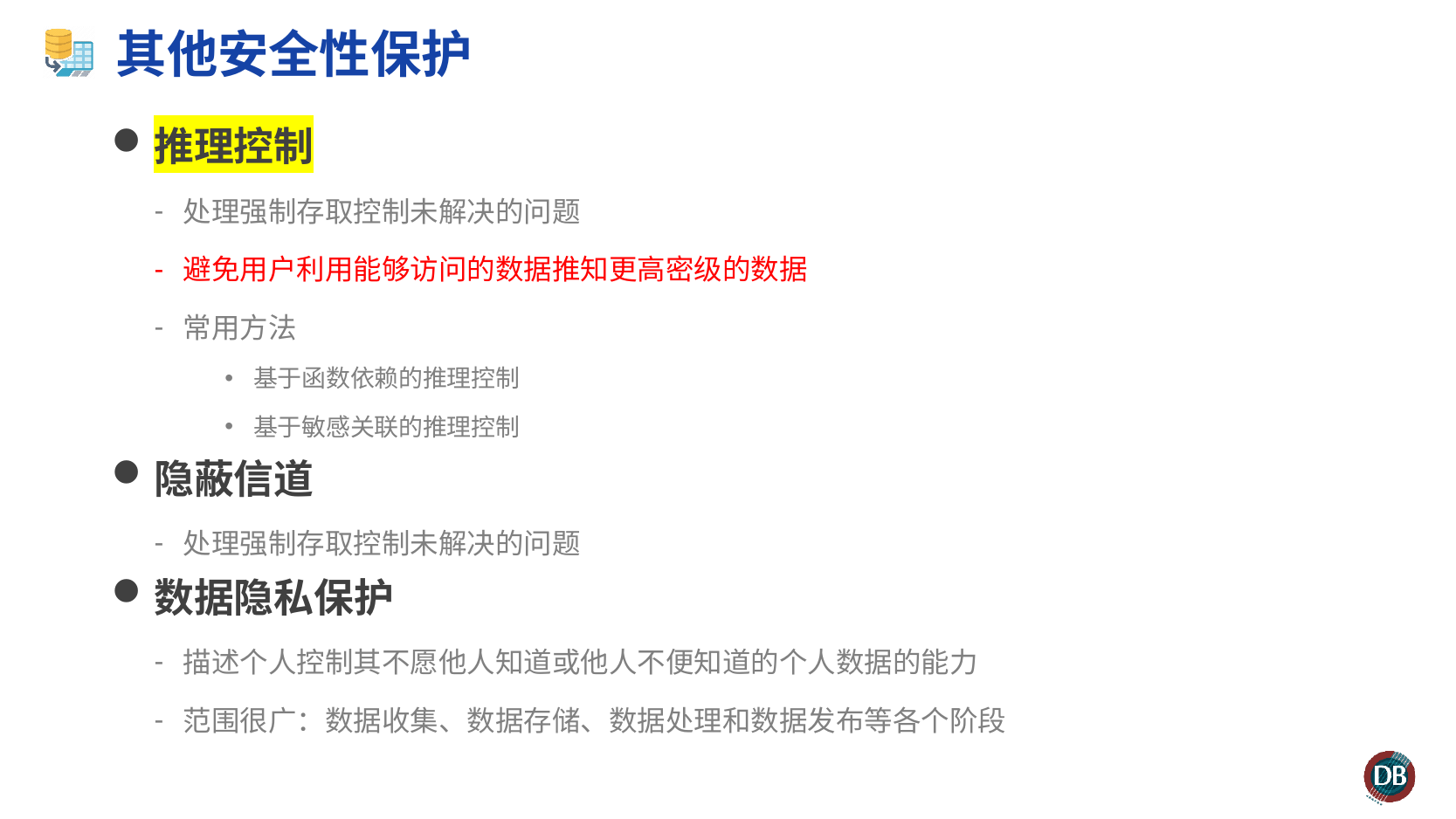

# 其他安全性保护
推理控制
处理强制存取控制未解决的问题
避免用户利用能够访问的数据推知更高密级的数据
常用方法
基于函数依赖的推理控制
基于敏感关联的推理控制
隐蔽信道
处理强制存取控制未解决的问题
数据隐私保护
描述个人控制其不愿他人知道或他人不便知道的个人数据的能力
范围很广：数据收集、数据存储、数据处理和数据发布等各个阶段